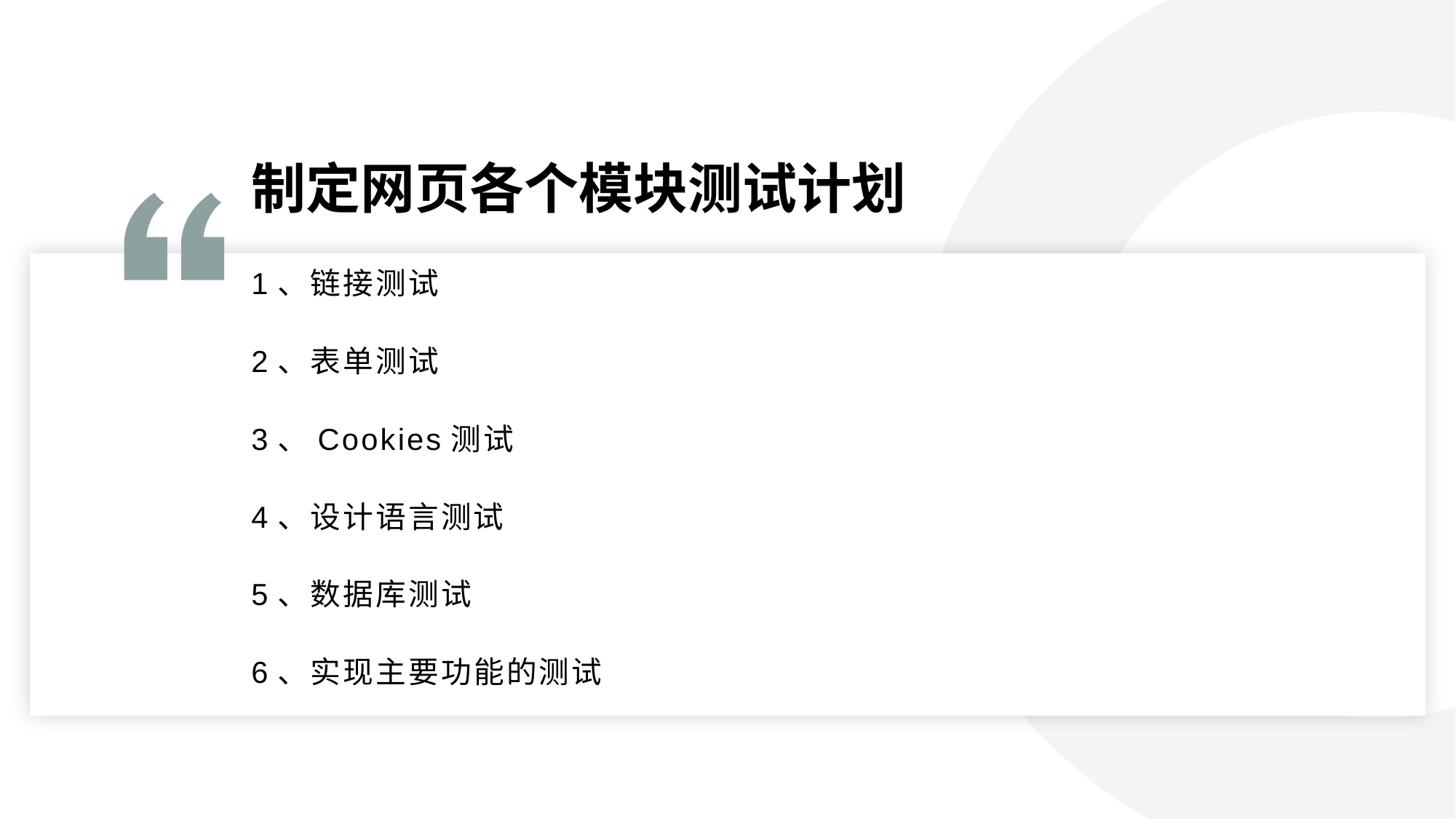

制定网页各个模块测试计划

1、链接测试
2、表单测试
3、Cookies测试
4、设计语言测试
5、数据库测试
6、实现主要功能的测试